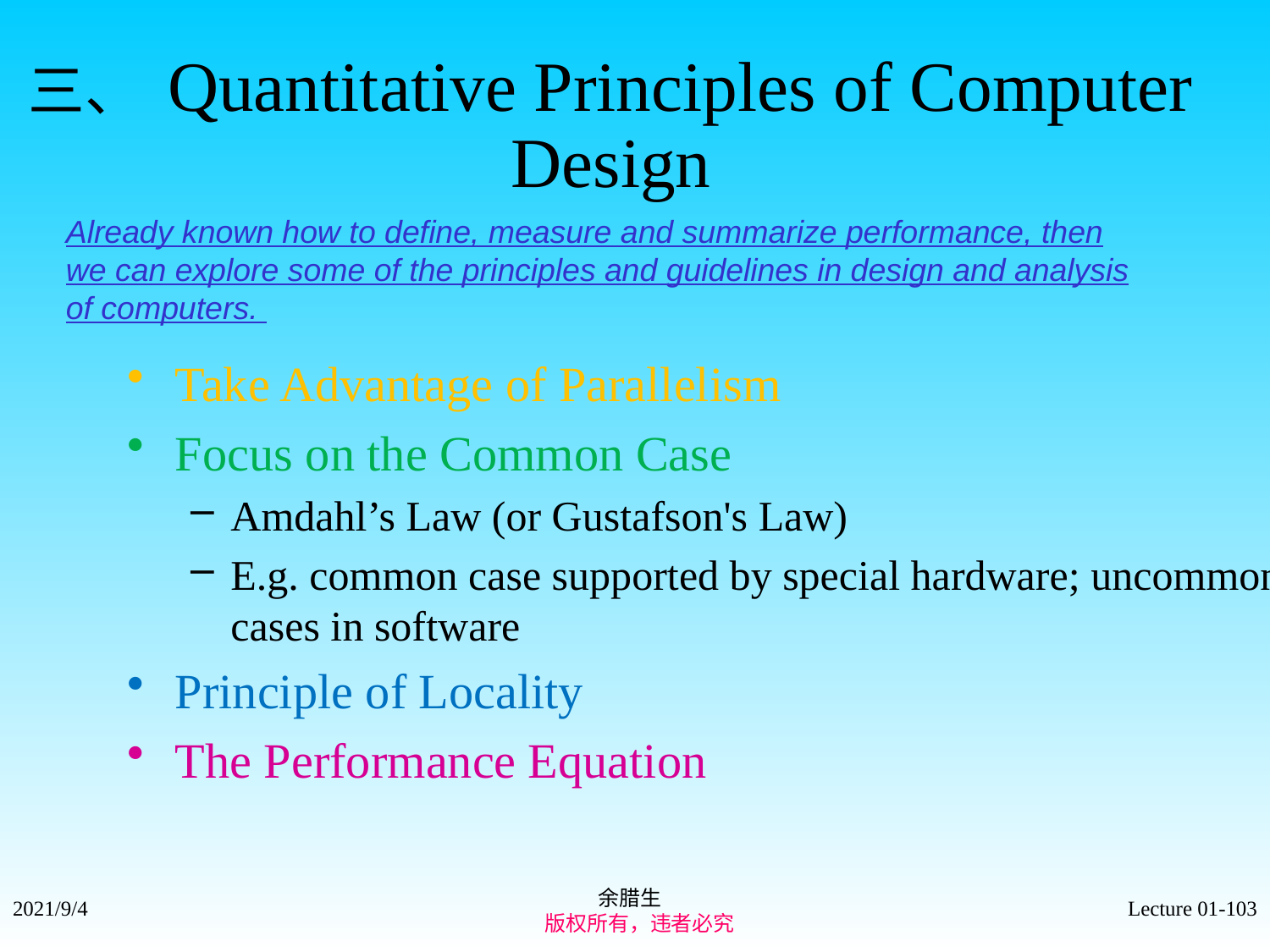

三、 Quantitative Principles of Computer Design
# Already known how to define, measure and summarize performance, then we can explore some of the principles and guidelines in design and analysis of computers.
Take Advantage of Parallelism
Focus on the Common Case
Amdahl’s Law (or Gustafson's Law)
E.g. common case supported by special hardware; uncommon cases in software
Principle of Locality
The Performance Equation
余腊生
 版权所有，违者必究
2021/9/4
Lecture 01-103